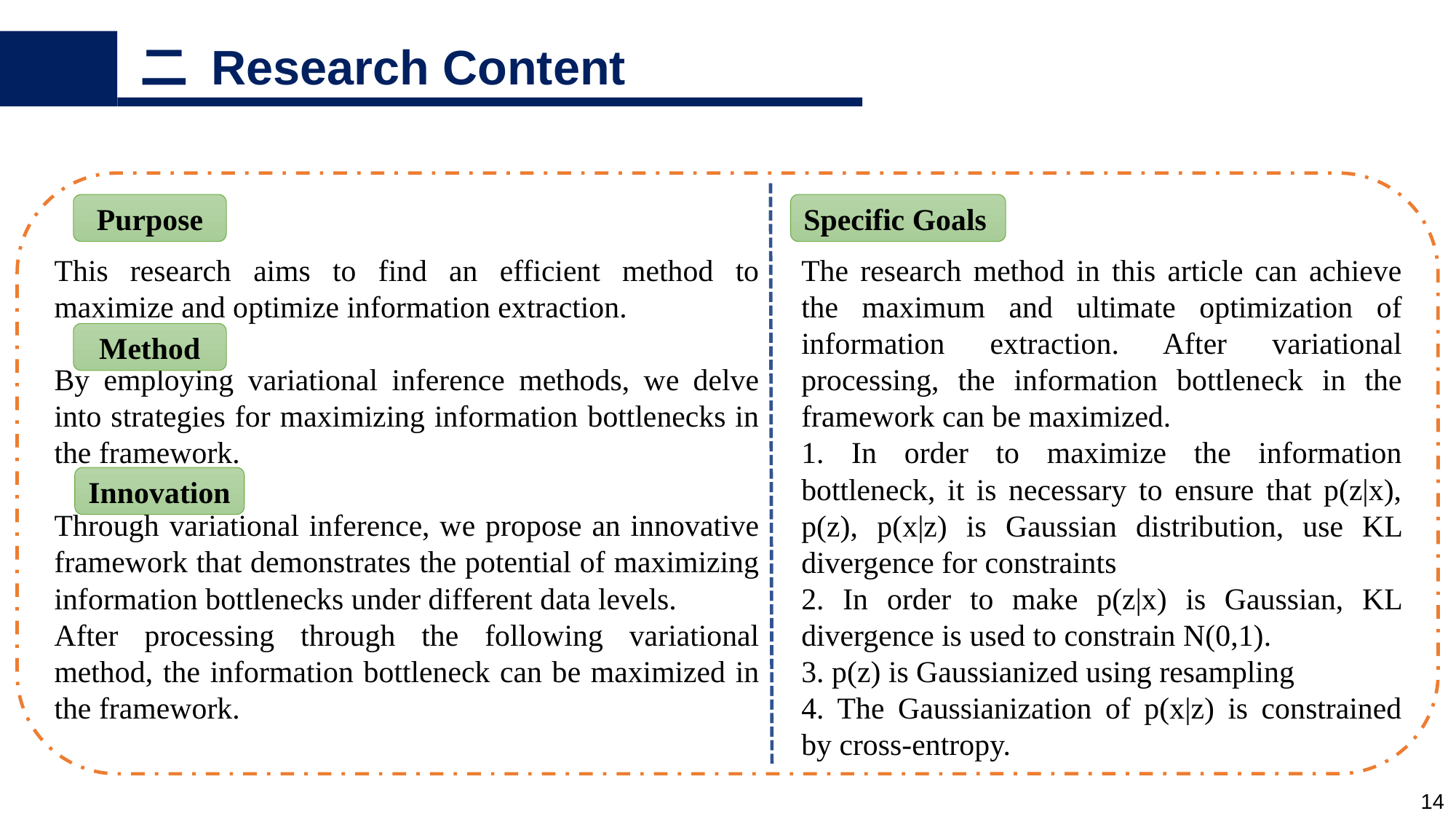

二 Research Content

This research aims to find an efficient method to maximize and optimize information extraction.

By employing variational inference methods, we delve into strategies for maximizing information bottlenecks in the framework.

Through variational inference, we propose an innovative framework that demonstrates the potential of maximizing information bottlenecks under different data levels.
After processing through the following variational method, the information bottleneck can be maximized in the framework.

The research method in this article can achieve the maximum and ultimate optimization of information extraction. After variational processing, the information bottleneck in the framework can be maximized.
1. In order to maximize the information bottleneck, it is necessary to ensure that p(z|x), p(z), p(x|z) is Gaussian distribution, use KL divergence for constraints
2. In order to make p(z|x) is Gaussian, KL divergence is used to constrain N(0,1).
3. p(z) is Gaussianized using resampling
4. The Gaussianization of p(x|z) is constrained by cross-entropy.
Purpose
Specific Goals
Method
Innovation